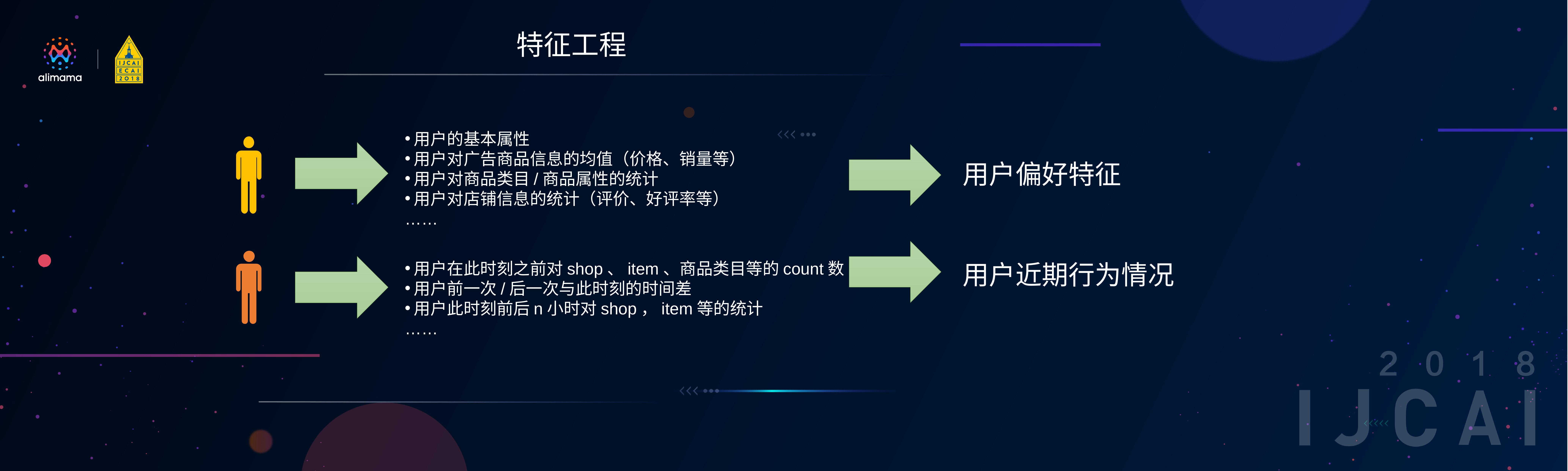

特征工程
用户的基本属性
用户对广告商品信息的均值（价格、销量等）
用户对商品类目/商品属性的统计
用户对店铺信息的统计（评价、好评率等）
……

用户偏好特征

用户在此时刻之前对shop、item、商品类目等的count数
用户前一次/后一次与此时刻的时间差
用户此时刻前后n小时对shop，item等的统计
……
用户近期行为情况